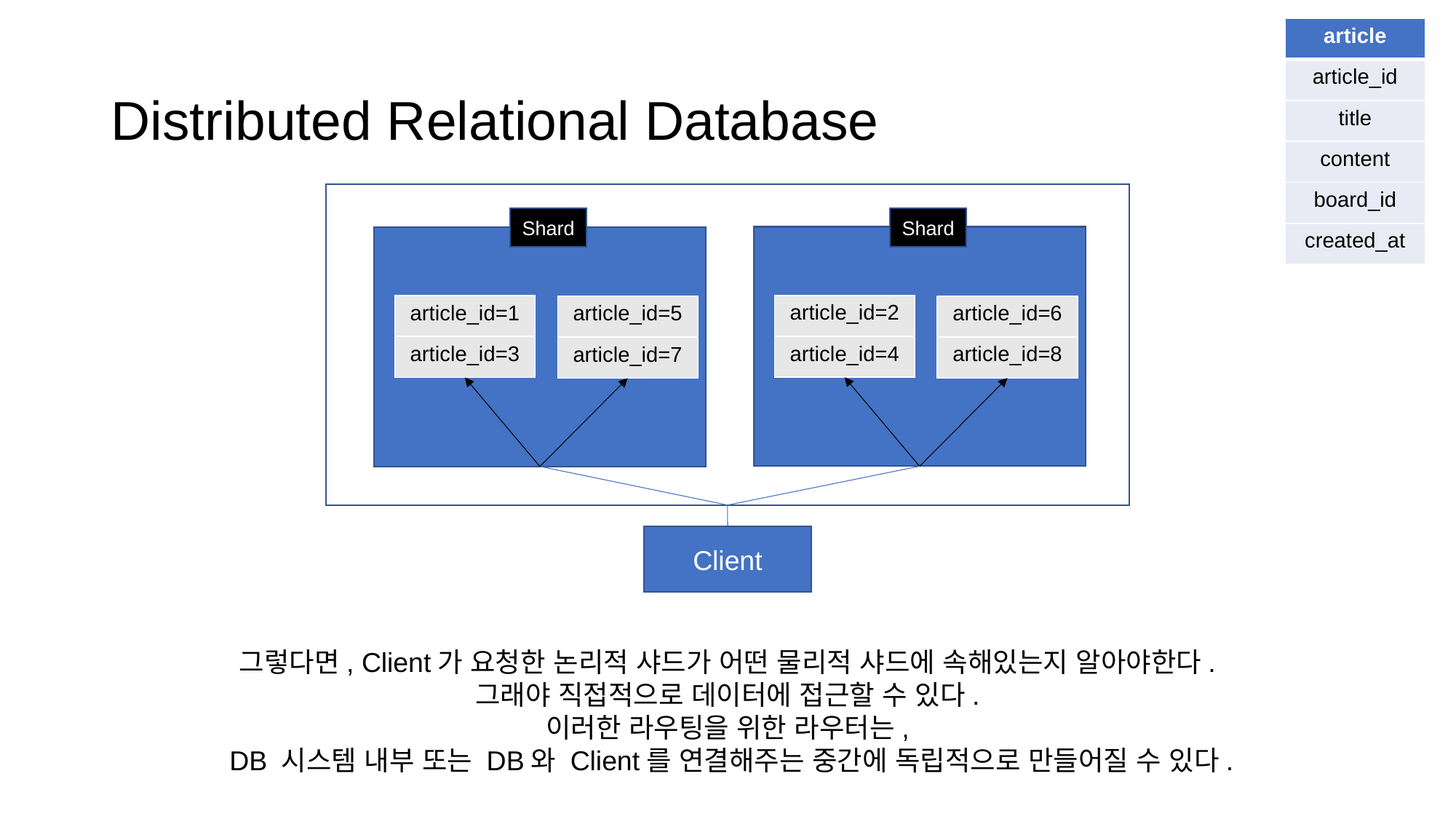

| article |
| --- |
| article\_id |
| title |
| content |
| board\_id |
| created\_at |
# Distributed Relational Database

Shard
Shard

| article\_id=2 |
| --- |
| article\_id=4 |
| article\_id=1 |
| --- |
| article\_id=3 |
| article\_id=6 |
| --- |
| article\_id=8 |
| article\_id=5 |
| --- |
| article\_id=7 |
Client
그렇다면, Client가 요청한 논리적 샤드가 어떤 물리적 샤드에 속해있는지 알아야한다.
그래야 직접적으로 데이터에 접근할 수 있다.
이러한 라우팅을 위한 라우터는,
 DB 시스템 내부 또는 DB와 Client를 연결해주는 중간에 독립적으로 만들어질 수 있다.